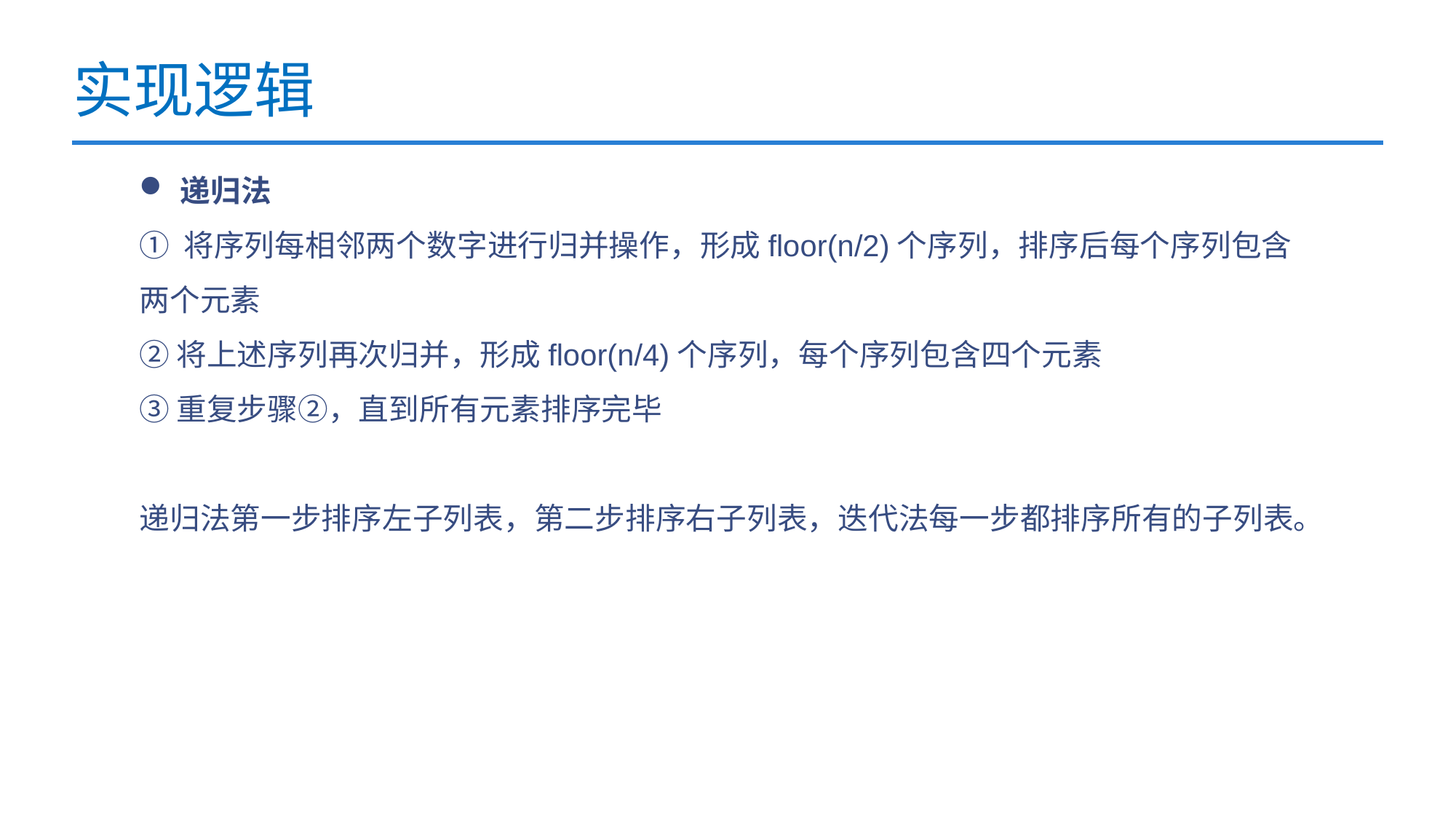

# 实现逻辑
递归法
① 将序列每相邻两个数字进行归并操作，形成floor(n/2)个序列，排序后每个序列包含两个元素
② 将上述序列再次归并，形成floor(n/4)个序列，每个序列包含四个元素
③ 重复步骤②，直到所有元素排序完毕

递归法第一步排序左子列表，第二步排序右子列表，迭代法每一步都排序所有的子列表。